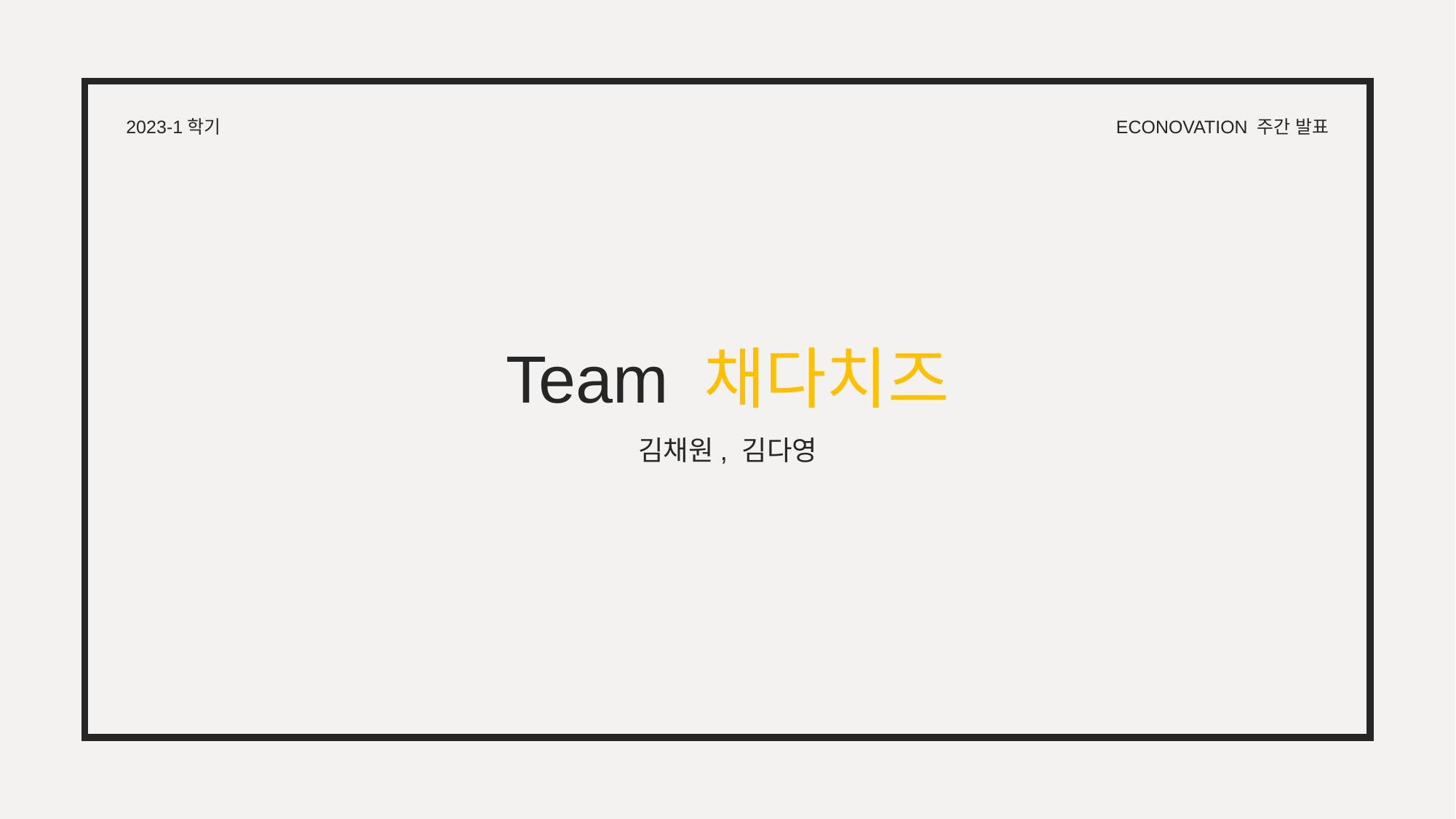

2023-1학기
ECONOVATION 주간 발표
Team 채다치즈
김채원, 김다영